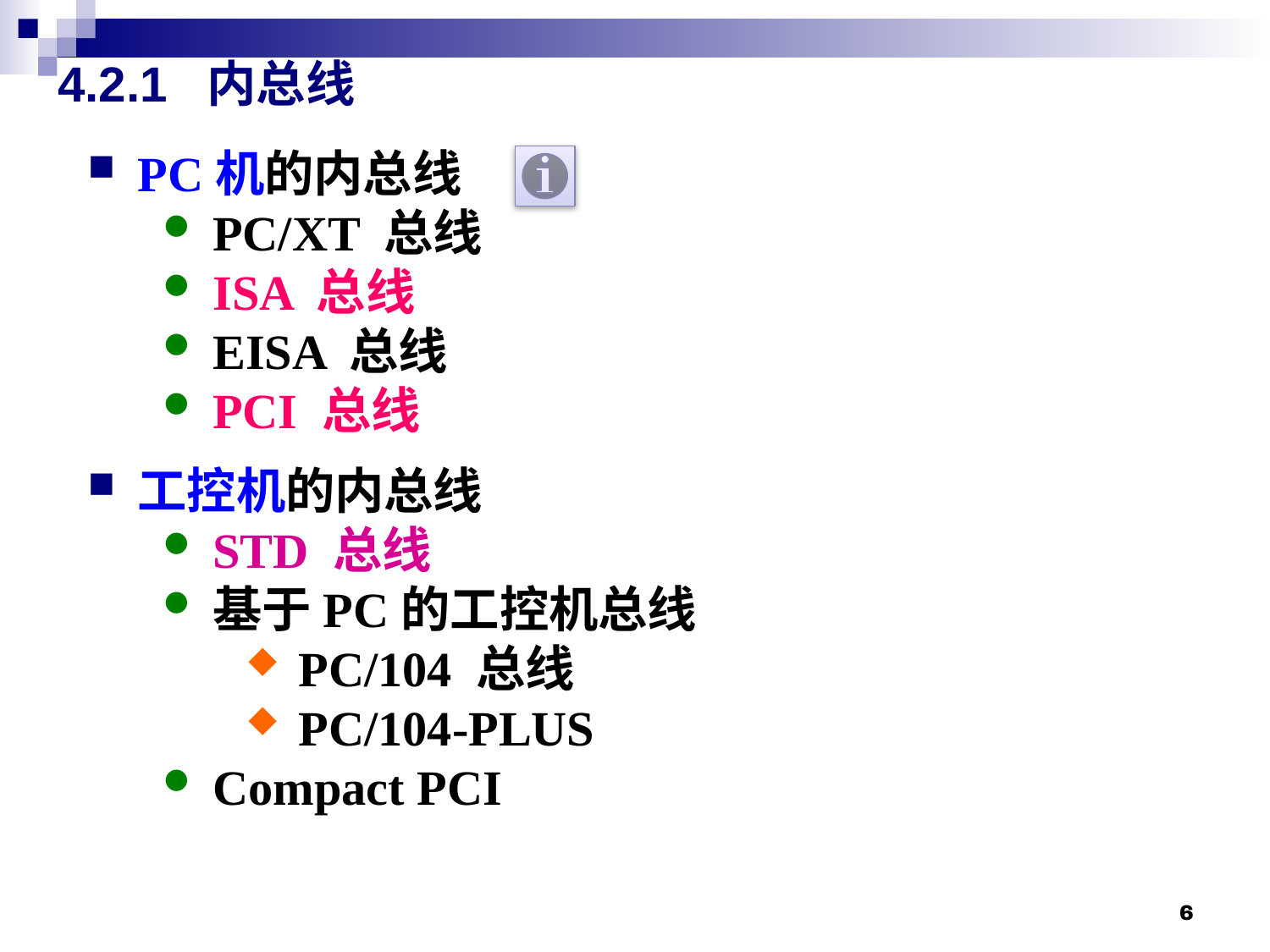

# 4.2.1  内总线
PC机的内总线
PC/XT 总线
ISA 总线
EISA 总线
PCI 总线
工控机的内总线
STD 总线
基于PC的工控机总线
PC/104 总线
PC/104-PLUS
Compact PCI

6